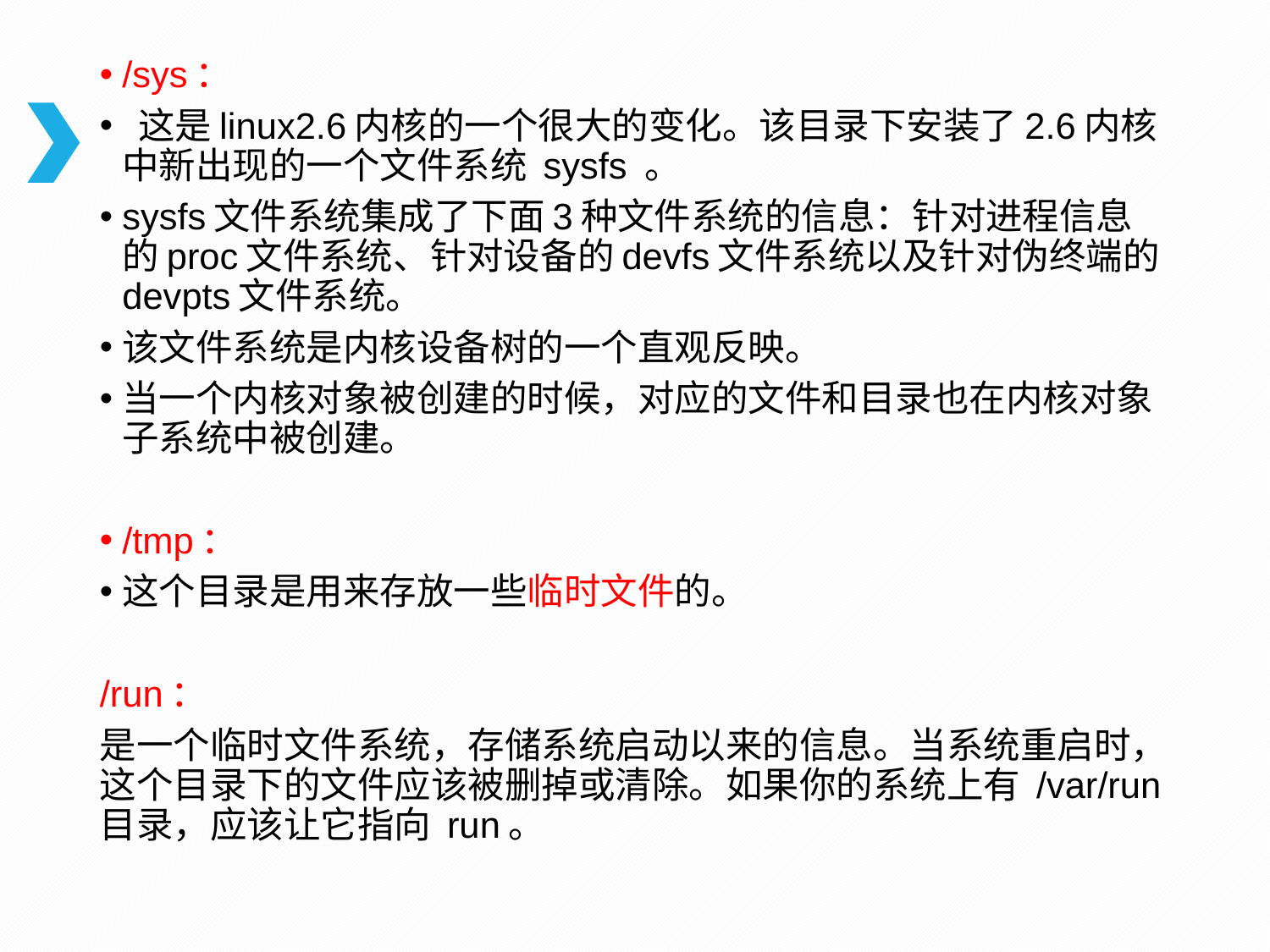

/sys：
 这是linux2.6内核的一个很大的变化。该目录下安装了2.6内核中新出现的一个文件系统 sysfs 。
sysfs文件系统集成了下面3种文件系统的信息：针对进程信息的proc文件系统、针对设备的devfs文件系统以及针对伪终端的devpts文件系统。
该文件系统是内核设备树的一个直观反映。
当一个内核对象被创建的时候，对应的文件和目录也在内核对象子系统中被创建。

/tmp：
这个目录是用来存放一些临时文件的。

/run：
是一个临时文件系统，存储系统启动以来的信息。当系统重启时，这个目录下的文件应该被删掉或清除。如果你的系统上有 /var/run 目录，应该让它指向 run。